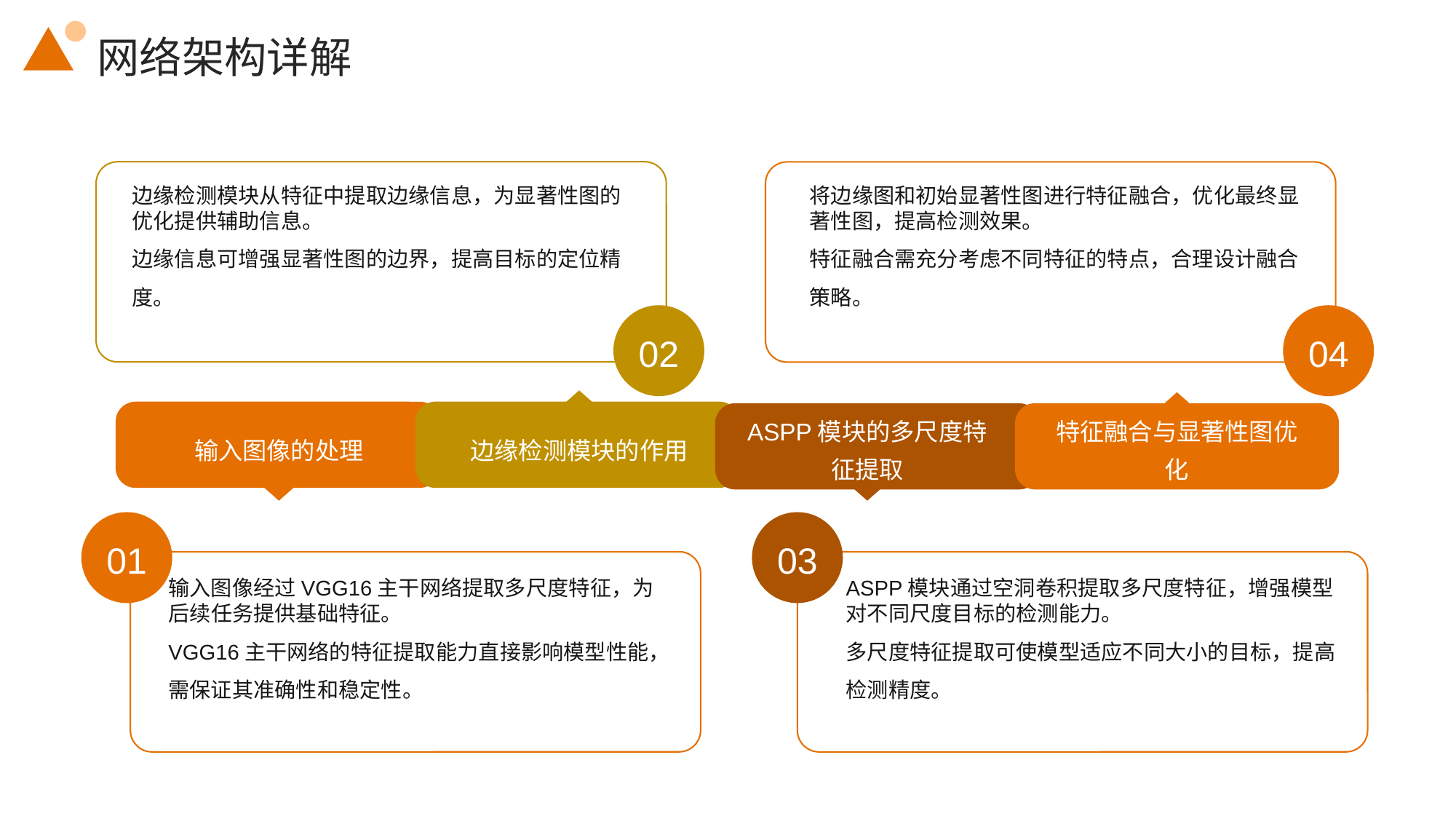

网络架构详解

边缘检测模块从特征中提取边缘信息，为显著性图的优化提供辅助信息。
边缘信息可增强显著性图的边界，提高目标的定位精度。
将边缘图和初始显著性图进行特征融合，优化最终显著性图，提高检测效果。
特征融合需充分考虑不同特征的特点，合理设计融合策略。

02
04

输入图像的处理
边缘检测模块的作用
ASPP模块的多尺度特征提取
特征融合与显著性图优化

01
03

输入图像经过VGG16主干网络提取多尺度特征，为后续任务提供基础特征。
VGG16主干网络的特征提取能力直接影响模型性能，需保证其准确性和稳定性。
ASPP模块通过空洞卷积提取多尺度特征，增强模型对不同尺度目标的检测能力。
多尺度特征提取可使模型适应不同大小的目标，提高检测精度。